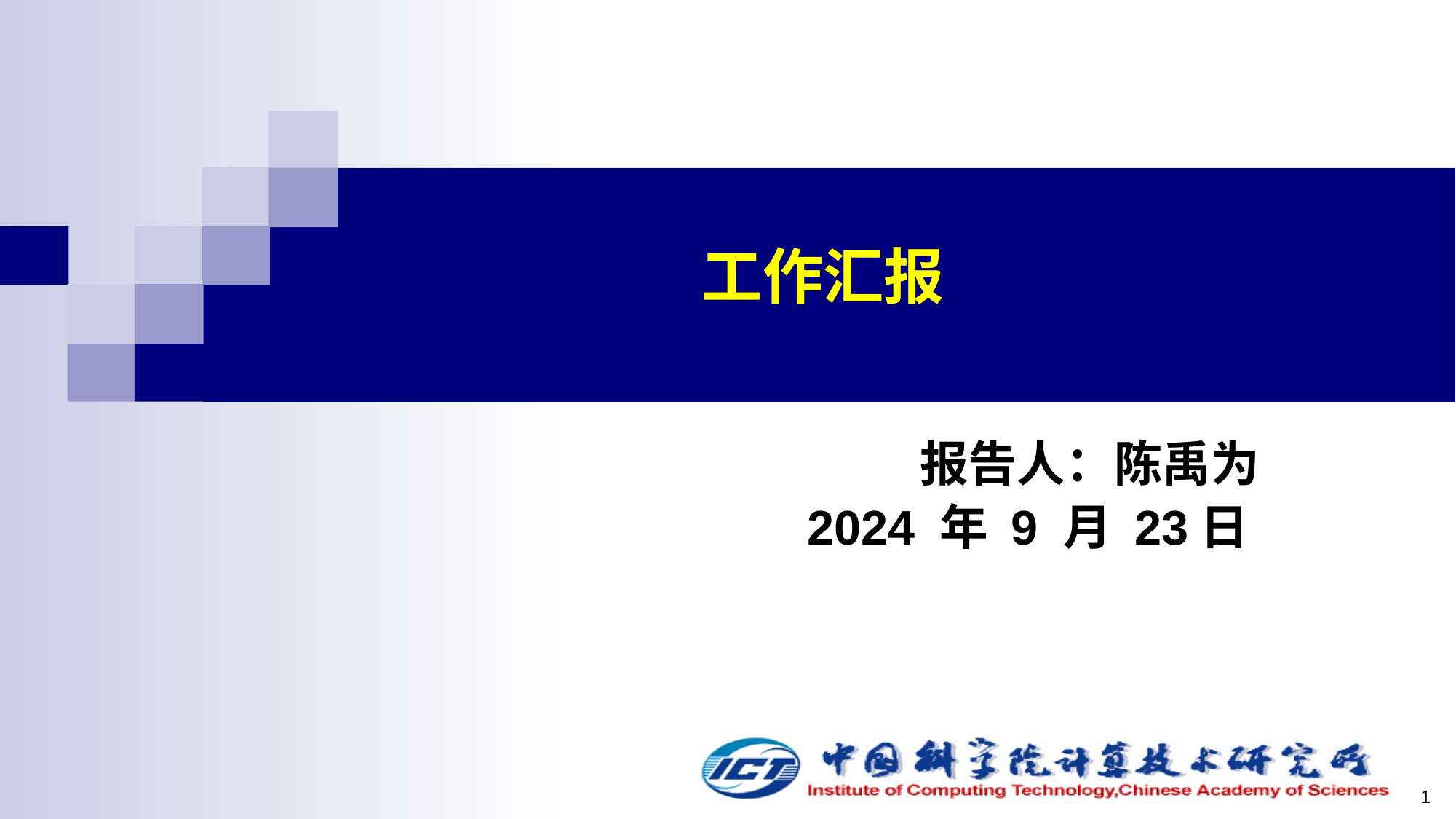

# 工作汇报
            报告人：陈禹为
2024 年 9 月 23日
1